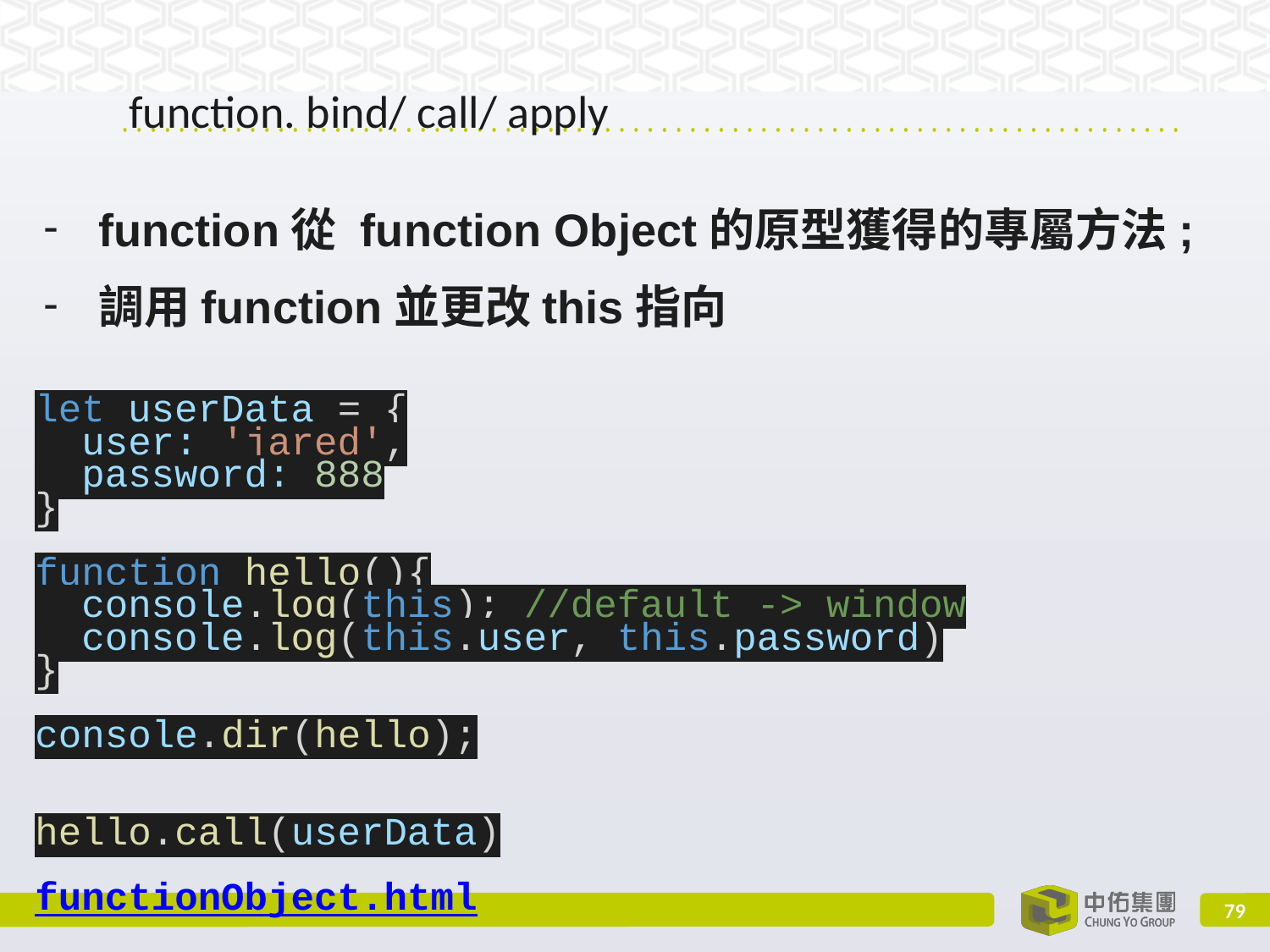

# function. bind/ call/ apply

function從 function Object的原型獲得的專屬方法;

調用function並更改this指向

let userData = {
  user: 'jared',
  password: 888
}

function hello(){
  console.log(this); //default -> window
  console.log(this.user, this.password)
}

console.dir(hello);

hello.call(userData)
									functionObject.html
79